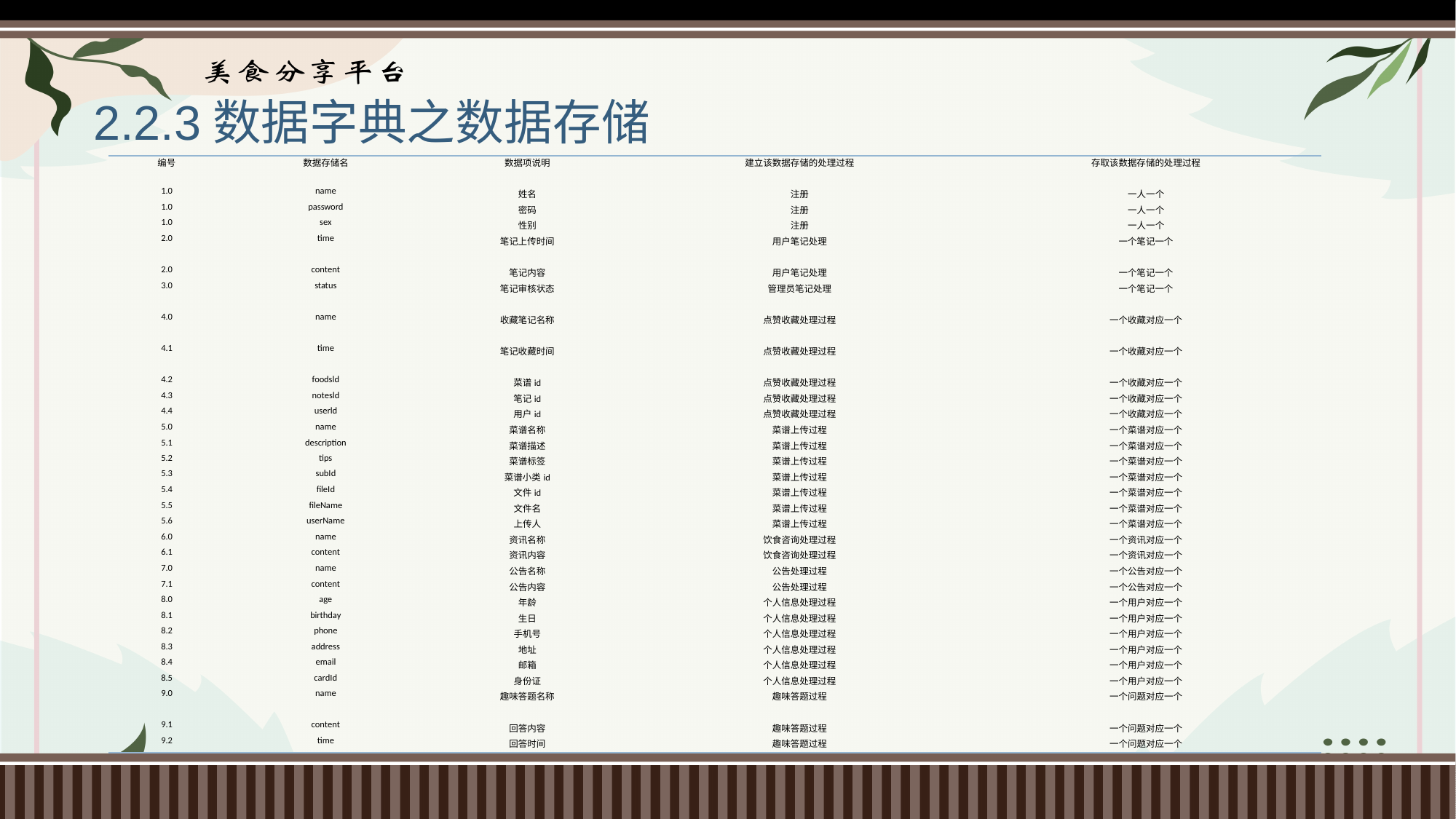

# 2.2.3数据字典之数据存储
| 编号 | 数据存储名 | 数据项说明 | 建立该数据存储的处理过程 | 存取该数据存储的处理过程 |
| --- | --- | --- | --- | --- |
| 1.0 | name | 姓名 | 注册 | 一人一个 |
| 1.0 | password | 密码 | 注册 | 一人一个 |
| 1.0 | sex | 性别 | 注册 | 一人一个 |
| 2.0 | time | 笔记上传时间 | 用户笔记处理 | 一个笔记一个 |
| 2.0 | content | 笔记内容 | 用户笔记处理 | 一个笔记一个 |
| 3.0 | status | 笔记审核状态 | 管理员笔记处理 | 一个笔记一个 |
| 4.0 | name | 收藏笔记名称 | 点赞收藏处理过程 | 一个收藏对应一个 |
| 4.1 | time | 笔记收藏时间 | 点赞收藏处理过程 | 一个收藏对应一个 |
| 4.2 | foodsld | 菜谱id | 点赞收藏处理过程 | 一个收藏对应一个 |
| 4.3 | notesld | 笔记id | 点赞收藏处理过程 | 一个收藏对应一个 |
| 4.4 | userld | 用户id | 点赞收藏处理过程 | 一个收藏对应一个 |
| 5.0 | name | 菜谱名称 | 菜谱上传过程 | 一个菜谱对应一个 |
| 5.1 | description | 菜谱描述 | 菜谱上传过程 | 一个菜谱对应一个 |
| 5.2 | tips | 菜谱标签 | 菜谱上传过程 | 一个菜谱对应一个 |
| 5.3 | subId | 菜谱小类id | 菜谱上传过程 | 一个菜谱对应一个 |
| 5.4 | fileId | 文件id | 菜谱上传过程 | 一个菜谱对应一个 |
| 5.5 | fileName | 文件名 | 菜谱上传过程 | 一个菜谱对应一个 |
| 5.6 | userName | 上传人 | 菜谱上传过程 | 一个菜谱对应一个 |
| 6.0 | name | 资讯名称 | 饮食咨询处理过程 | 一个资讯对应一个 |
| 6.1 | content | 资讯内容 | 饮食咨询处理过程 | 一个资讯对应一个 |
| 7.0 | name | 公告名称 | 公告处理过程 | 一个公告对应一个 |
| 7.1 | content | 公告内容 | 公告处理过程 | 一个公告对应一个 |
| 8.0 | age | 年龄 | 个人信息处理过程 | 一个用户对应一个 |
| 8.1 | birthday | 生日 | 个人信息处理过程 | 一个用户对应一个 |
| 8.2 | phone | 手机号 | 个人信息处理过程 | 一个用户对应一个 |
| 8.3 | address | 地址 | 个人信息处理过程 | 一个用户对应一个 |
| 8.4 | email | 邮箱 | 个人信息处理过程 | 一个用户对应一个 |
| 8.5 | cardId | 身份证 | 个人信息处理过程 | 一个用户对应一个 |
| 9.0 | name | 趣味答题名称 | 趣味答题过程 | 一个问题对应一个 |
| 9.1 | content | 回答内容 | 趣味答题过程 | 一个问题对应一个 |
| 9.2 | time | 回答时间 | 趣味答题过程 | 一个问题对应一个 |